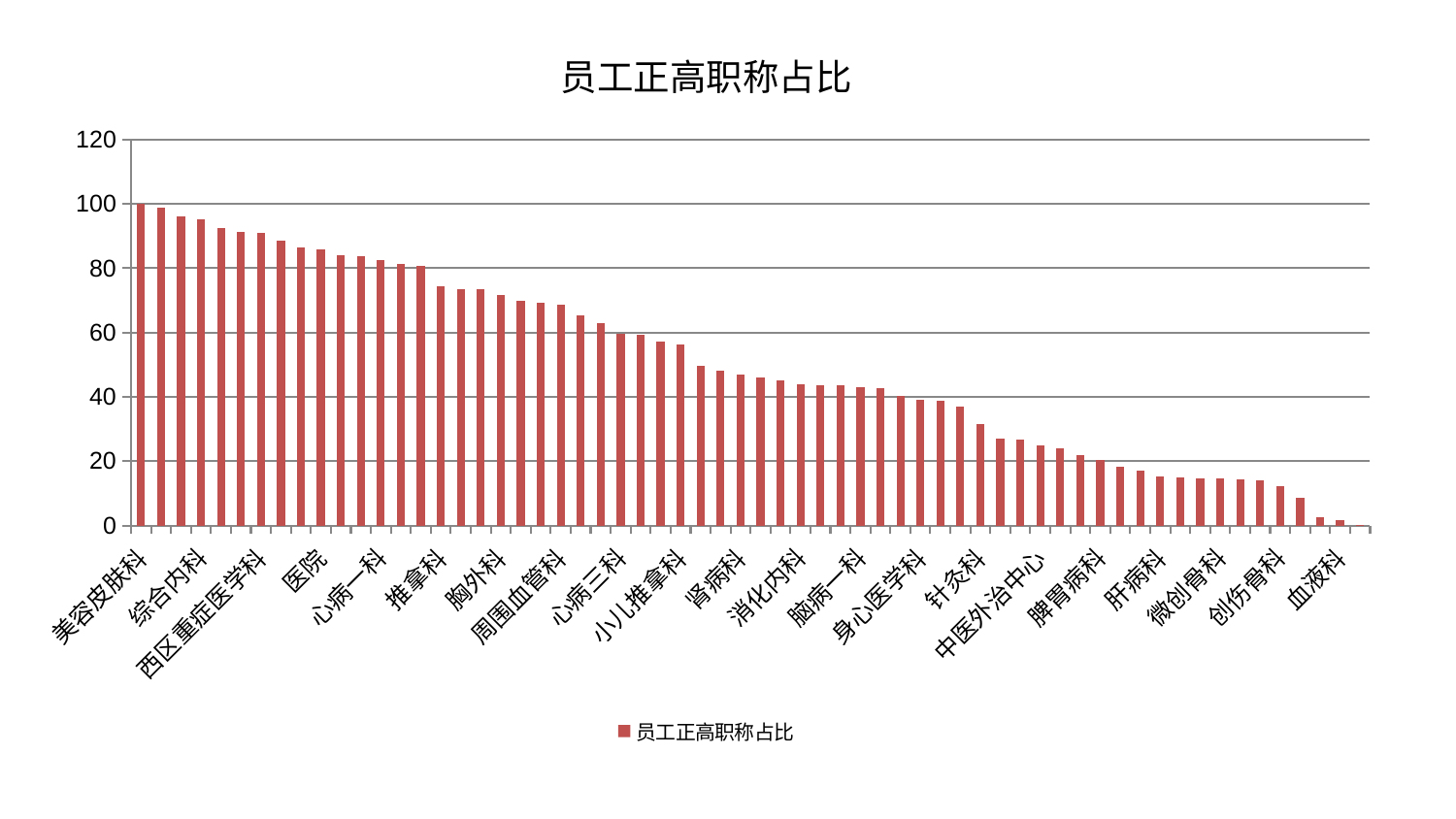

### Chart: 员工正高职称占比

| Category | 员工正高职称占比 |
|---|---|
| 美容皮肤科 | 100.0 |
| 心血管内科 | 98.92615500858825 |
| 普通外科 | 96.08150627678823 |
| 综合内科 | 95.16871637334634 |
| 神经内科 | 92.54645542404681 |
| 肛肠科 | 91.20799568342157 |
| 西区重症医学科 | 91.02992009585495 |
| 治未病中心 | 88.45024887152887 |
| 肾脏内科 | 86.44138300656205 |
| 医院 | 85.88704965341616 |
| 小儿骨科 | 84.034097057652 |
| 妇科 | 83.86868342515662 |
| 心病一科 | 82.55179139801366 |
| 东区重症医学科 | 81.44439505009092 |
| 运动损伤骨科 | 80.81162181512784 |
| 推拿科 | 74.27073321324998 |
| 脊柱骨科 | 73.40915131941775 |
| 重症医学科 | 73.35070423900311 |
| 胸外科 | 71.653010864633 |
| 心病四科 | 70.00023521645036 |
| 泌尿外科 | 69.41370334657519 |
| 周围血管科 | 68.75933399166513 |
| 风湿病科 | 65.24181007543196 |
| 康复科 | 62.924742484831064 |
| 心病三科 | 59.497833420982296 |
| 妇二科 | 59.342569849445304 |
| 关节骨科 | 57.26139823231425 |
| 小儿推拿科 | 56.315821818643684 |
| 妇科妇二科合并 | 49.63517314832909 |
| 皮肤科 | 48.064778009035564 |
| 肾病科 | 47.03355814797098 |
| 男科 | 45.97329750113493 |
| 脑病二科 | 45.070411763305295 |
| 消化内科 | 43.792864849914835 |
| 老年医学科 | 43.557832065440685 |
| 心病二科 | 43.48808688380227 |
| 脑病一科 | 43.1119828163434 |
| 内分泌科 | 42.68953326595888 |
| 脑病三科 | 40.37647261980726 |
| 身心医学科 | 39.03029280138282 |
| 神经外科 | 38.67129955347699 |
| 显微骨科 | 36.957600254258345 |
| 针灸科 | 31.523632242839728 |
| 口腔科 | 26.96561794645627 |
| 脾胃科消化科合并 | 26.594906837502023 |
| 中医外治中心 | 24.809538378078763 |
| 中医经典科 | 24.02651627969297 |
| 儿科 | 21.998860632526355 |
| 脾胃病科 | 20.395409875861727 |
| 东区肾病科 | 18.39810700145334 |
| 乳腺甲状腺外科 | 16.906816263734623 |
| 肝病科 | 15.2782242774059 |
| 耳鼻喉科 | 14.820962482801065 |
| 骨科 | 14.693876136810747 |
| 微创骨科 | 14.583582985435806 |
| 产科 | 14.285687280525998 |
| 眼科 | 13.902789060370006 |
| 创伤骨科 | 12.168666844509843 |
| 呼吸内科 | 8.601630268438454 |
| 肿瘤内科 | 2.5778298748781765 |
| 血液科 | 1.773636444469683 |
| 肝胆外科 | 0.20705352014499284 |
253